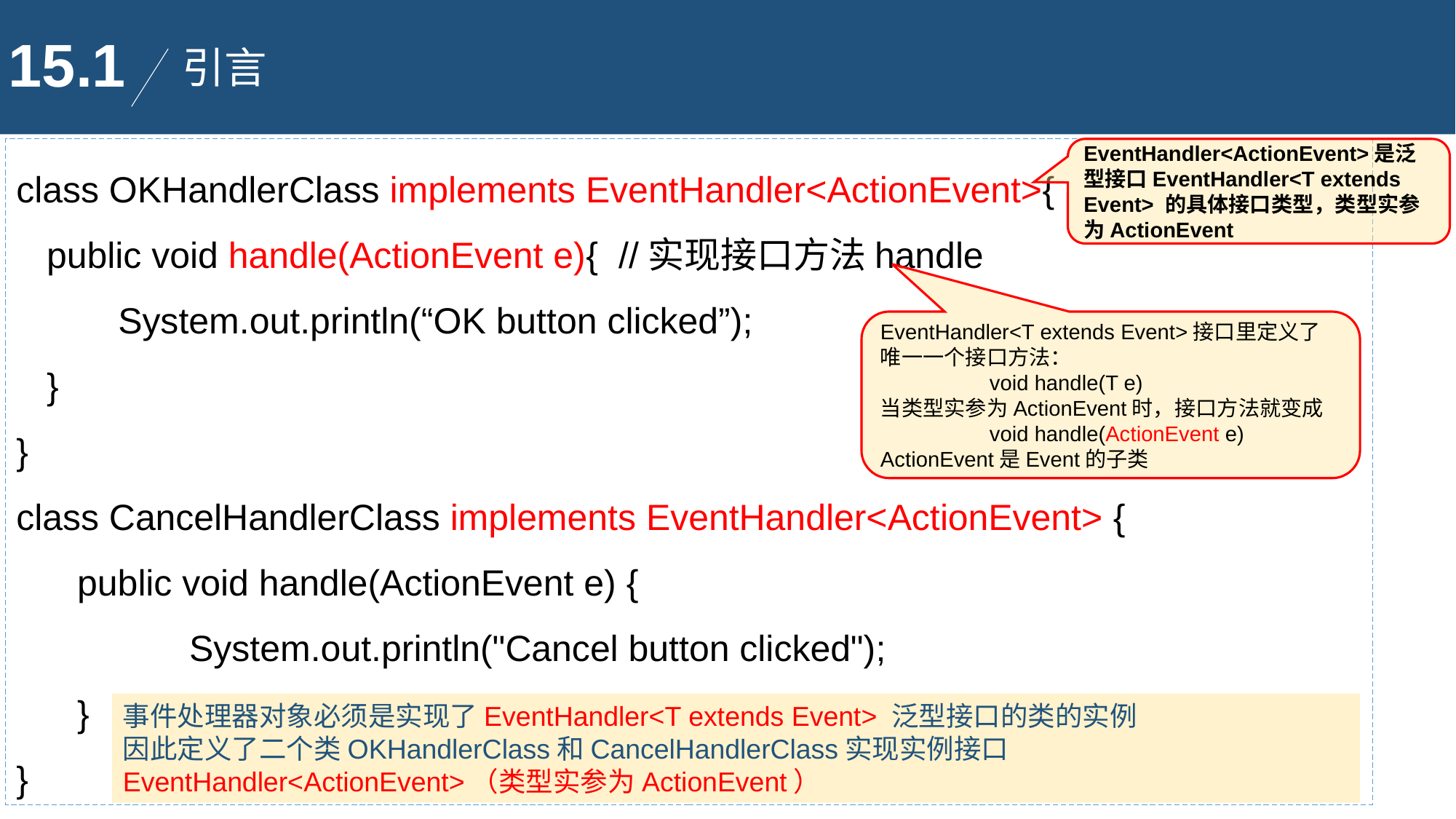

15.1
引言
class OKHandlerClass implements EventHandler<ActionEvent>{
   public void handle(ActionEvent e){  //实现接口方法handle
          System.out.println(“OK button clicked”);
   }
}
class CancelHandlerClass implements EventHandler<ActionEvent> {
      public void handle(ActionEvent e) {
                 System.out.println("Cancel button clicked");
      }
}
EventHandler<ActionEvent>是泛型接口EventHandler<T extends Event> 的具体接口类型，类型实参为ActionEvent
EventHandler<T extends Event>接口里定义了唯一一个接口方法：
    	void handle(T e)
当类型实参为ActionEvent时，接口方法就变成
    	void handle(ActionEvent e)
ActionEvent是Event的子类
事件处理器对象必须是实现了EventHandler<T extends Event> 泛型接口的类的实例
因此定义了二个类OKHandlerClass和CancelHandlerClass实现实例接口EventHandler<ActionEvent>（类型实参为ActionEvent）